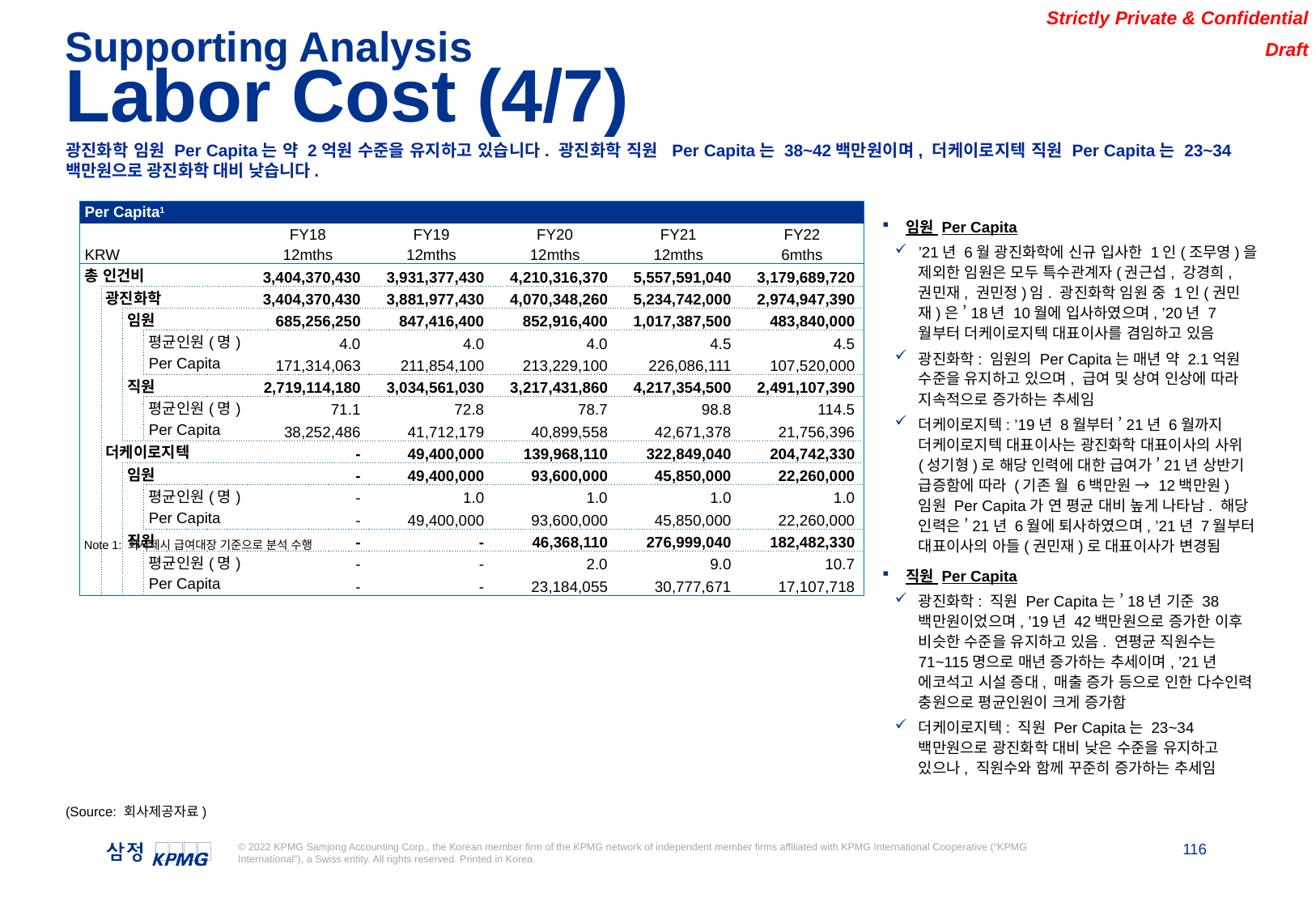

Supporting Analysis
Labor Cost (4/7)
광진화학 임원 Per Capita는 약 2억원 수준을 유지하고 있습니다. 광진화학 직원  Per Capita는 38~42백만원이며, 더케이로지텍 직원 Per Capita는 23~34백만원으로 광진화학 대비 낮습니다.
| Per Capita1 |  |  |  |  |  |  |  |  |  |
| --- | --- | --- | --- | --- | --- | --- | --- | --- | --- |
|  |  |  |  |  | FY18 | FY19 | FY20 | FY21 | FY22 |
| KRW |  |  |  |  | 12mths | 12mths | 12mths | 12mths | 6mths |
| 총 인건비 |  |  |  |  | 3,404,370,430 | 3,931,377,430 | 4,210,316,370 | 5,557,591,040 | 3,179,689,720 |
|  | 광진화학 |  |  |  | 3,404,370,430 | 3,881,977,430 | 4,070,348,260 | 5,234,742,000 | 2,974,947,390 |
|  |  | 임원 |  |  | 685,256,250 | 847,416,400 | 852,916,400 | 1,017,387,500 | 483,840,000 |
|  |  |  | 평균인원(명) |  | 4.0 | 4.0 | 4.0 | 4.5 | 4.5 |
|  |  |  | Per Capita |  | 171,314,063 | 211,854,100 | 213,229,100 | 226,086,111 | 107,520,000 |
|  |  | 직원 |  |  | 2,719,114,180 | 3,034,561,030 | 3,217,431,860 | 4,217,354,500 | 2,491,107,390 |
|  |  |  | 평균인원(명) |  | 71.1 | 72.8 | 78.7 | 98.8 | 114.5 |
|  |  |  | Per Capita |  | 38,252,486 | 41,712,179 | 40,899,558 | 42,671,378 | 21,756,396 |
|  | 더케이로지텍 |  |  |  | - | 49,400,000 | 139,968,110 | 322,849,040 | 204,742,330 |
|  |  | 임원 |  |  | - | 49,400,000 | 93,600,000 | 45,850,000 | 22,260,000 |
|  |  |  | 평균인원(명) |  | - | 1.0 | 1.0 | 1.0 | 1.0 |
|  |  |  | Per Capita |  | - | 49,400,000 | 93,600,000 | 45,850,000 | 22,260,000 |
|  |  | 직원 |  |  | - | - | 46,368,110 | 276,999,040 | 182,482,330 |
|  |  |  | 평균인원(명) |  | - | - | 2.0 | 9.0 | 10.7 |
|  |  |  | Per Capita |  | - | - | 23,184,055 | 30,777,671 | 17,107,718 |
임원 Per Capita
’21년 6월 광진화학에 신규 입사한 1인(조무영)을 제외한 임원은 모두 특수관계자(권근섭, 강경희, 권민재, 권민정)임. 광진화학 임원 중 1인(권민재)은 ’18년 10월에 입사하였으며, ’20년 7월부터 더케이로지텍 대표이사를 겸임하고 있음
광진화학: 임원의 Per Capita는 매년 약 2.1억원 수준을 유지하고 있으며, 급여 및 상여 인상에 따라 지속적으로 증가하는 추세임
더케이로지텍: ’19년 8월부터 ’21년 6월까지 더케이로지텍 대표이사는 광진화학 대표이사의 사위(성기형)로 해당 인력에 대한 급여가 ’21년 상반기 급증함에 따라 (기존 월 6백만원 → 12백만원) 임원 Per Capita가 연 평균 대비 높게 나타남. 해당 인력은 ’21년 6월에 퇴사하였으며, ’21년 7월부터 대표이사의 아들(권민재)로 대표이사가 변경됨
직원 Per Capita
광진화학: 직원 Per Capita는 ’18년 기준 38백만원이었으며, ’19년 42백만원으로 증가한 이후 비슷한 수준을 유지하고 있음. 연평균 직원수는 71~115명으로 매년 증가하는 추세이며, ’21년 에코석고 시설 증대, 매출 증가 등으로 인한 다수인력 충원으로 평균인원이 크게 증가함
더케이로지텍: 직원 Per Capita는 23~34백만원으로 광진화학 대비 낮은 수준을 유지하고 있으나, 직원수와 함께 꾸준히 증가하는 추세임

Note 1: 회사제시 급여대장 기준으로 분석 수행
(Source: 회사제공자료)